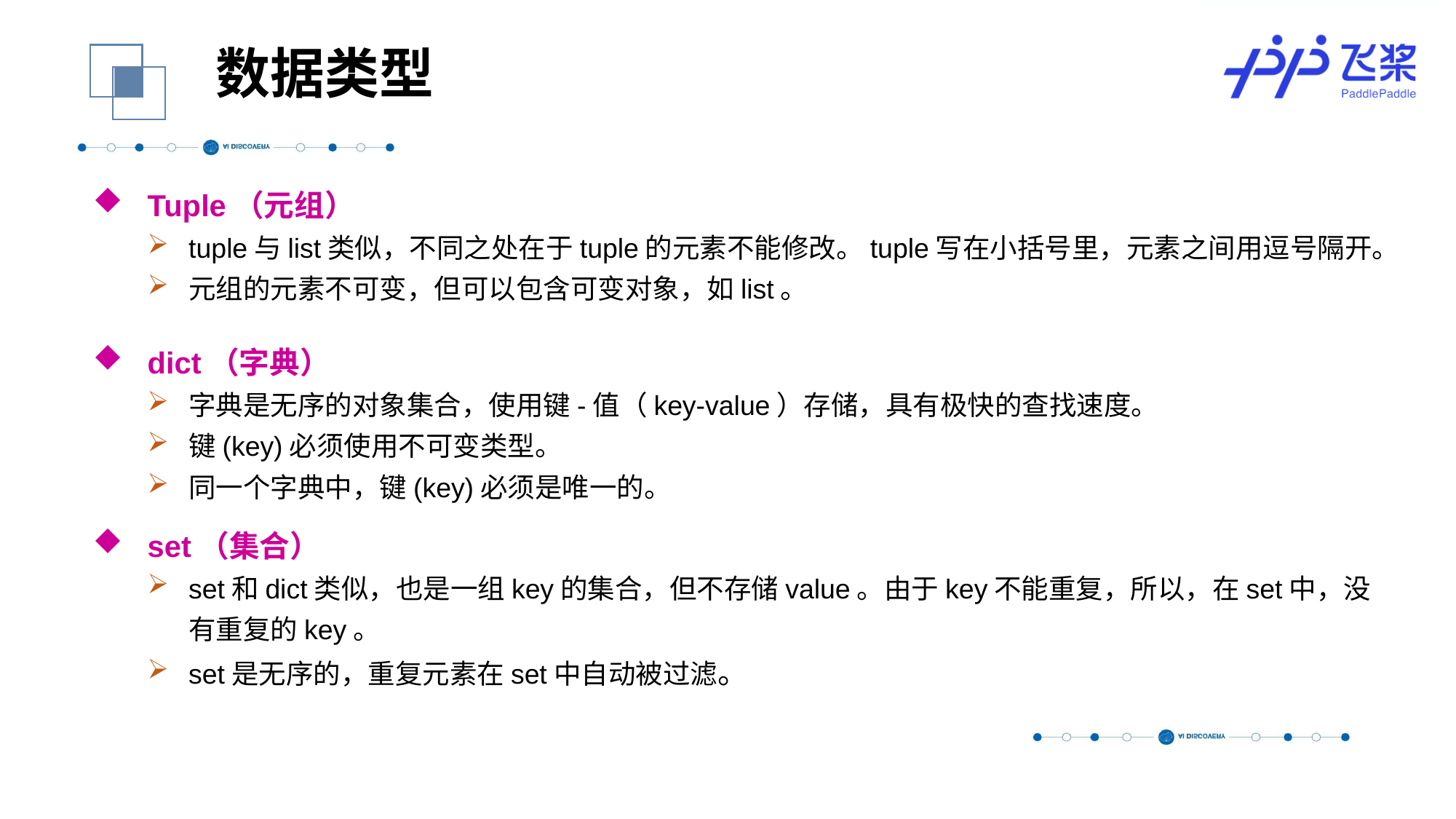

数据类型
Tuple（元组）
tuple与list类似，不同之处在于tuple的元素不能修改。tuple写在小括号里，元素之间用逗号隔开。
元组的元素不可变，但可以包含可变对象，如list。
dict（字典）
字典是无序的对象集合，使用键-值（key-value）存储，具有极快的查找速度。
键(key)必须使用不可变类型。
同一个字典中，键(key)必须是唯一的。
set（集合）
set和dict类似，也是一组key的集合，但不存储value。由于key不能重复，所以，在set中，没有重复的key。
set是无序的，重复元素在set中自动被过滤。